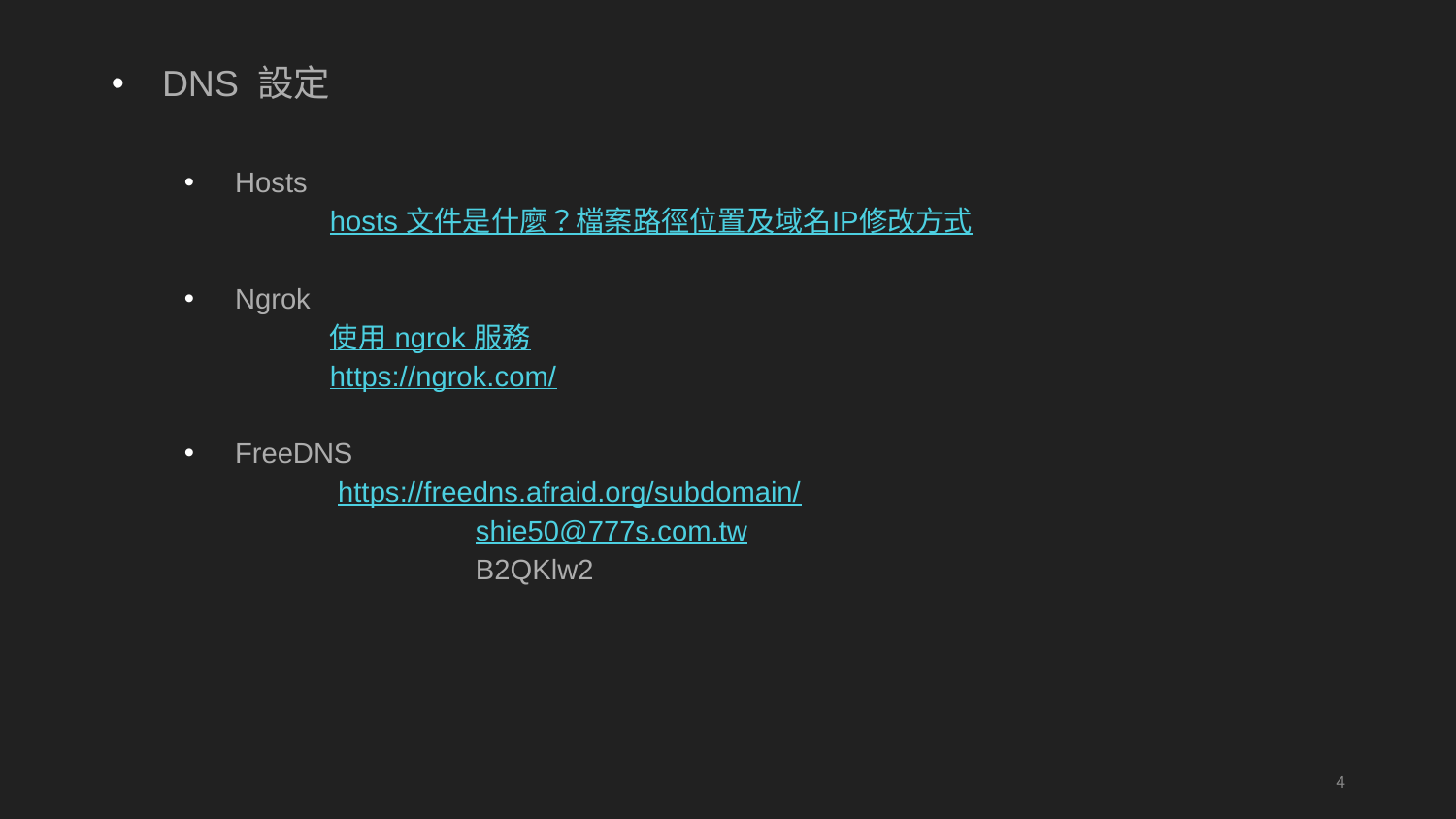

DNS 設定

Hosts
	hosts 文件是什麼？檔案路徑位置及域名IP修改方式

Ngrok
	使用 ngrok 服務
	https://ngrok.com/

FreeDNS
	 https://freedns.afraid.org/subdomain/
		shie50@777s.com.tw
		B2QKlw2

4